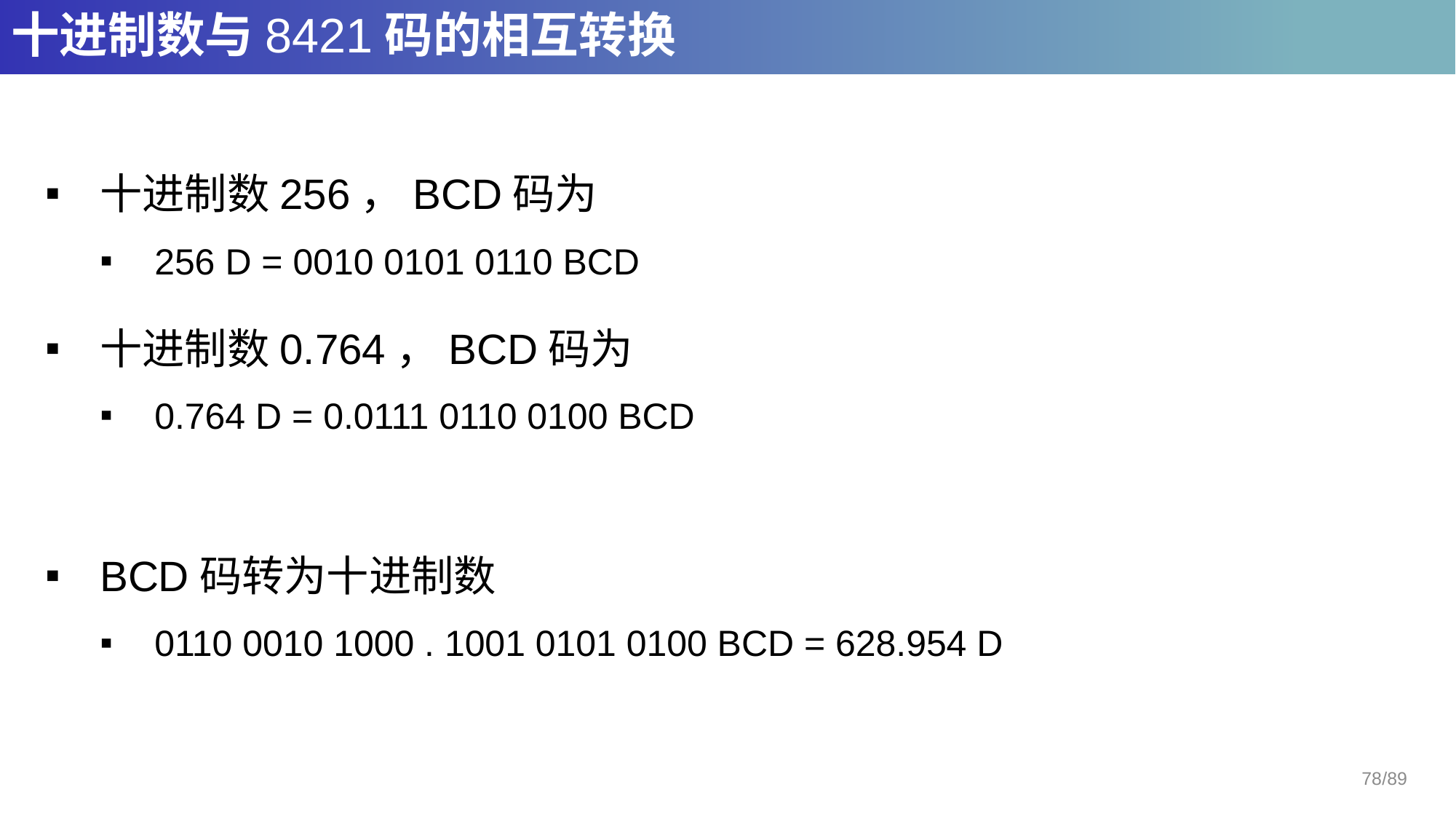

# 十进制数与8421码的相互转换
十进制数256，BCD码为
256 D = 0010 0101 0110 BCD
十进制数0.764，BCD码为
0.764 D = 0.0111 0110 0100 BCD

BCD码转为十进制数
0110 0010 1000 . 1001 0101 0100 BCD = 628.954 D

78/89